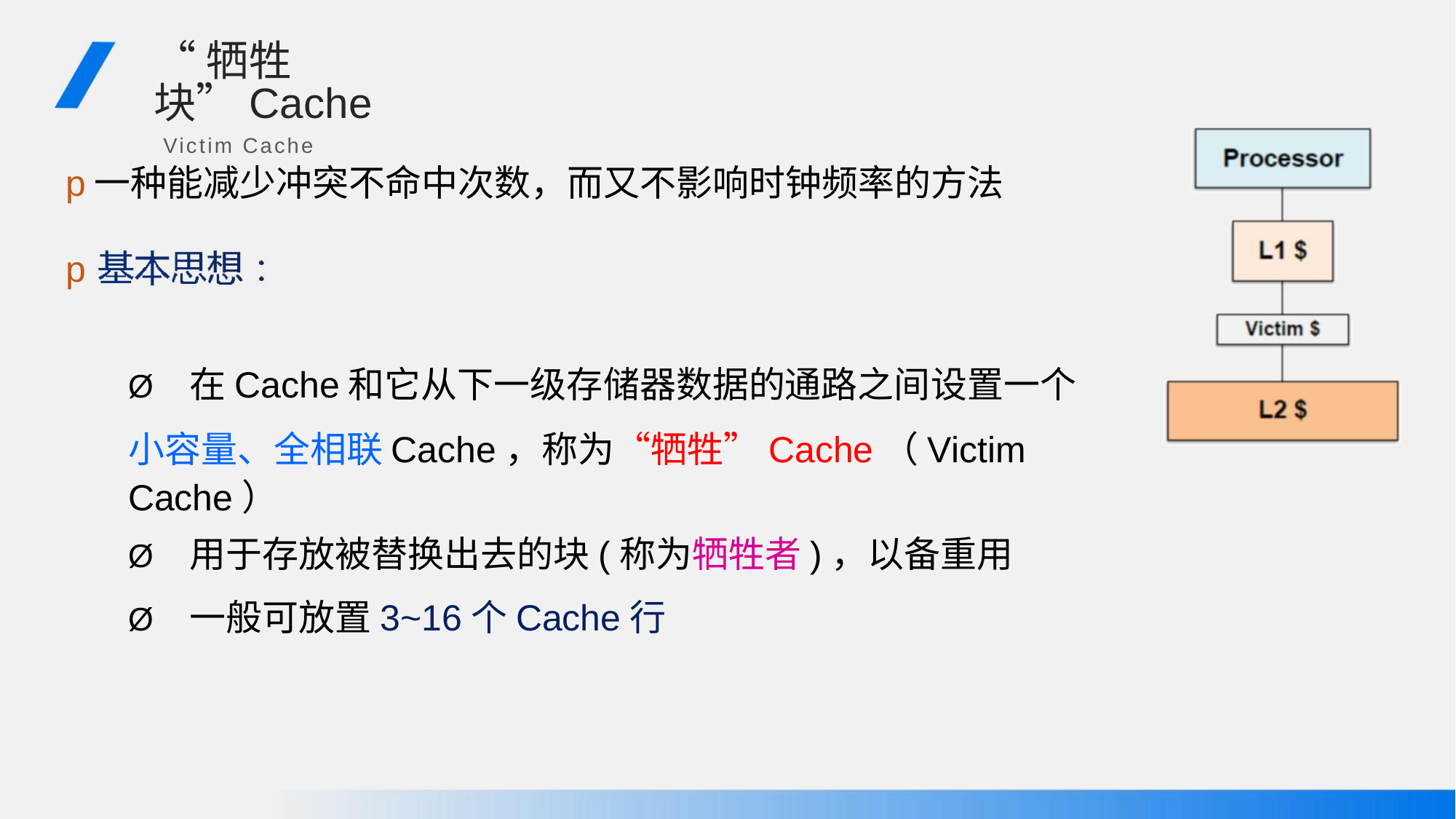

“牺牲块”Cache
Victim Cache
p一种能减少冲突不命中次数，而又不影响时钟频率的方法
p
Ø 在Cache和它从下一级存储器数据的通路之间设置一个
小容量、全相联Cache，称为“牺牲”Cache（Victim Cache）
Ø 用于存放被替换出去的块(称为牺牲者)，以备重用
Ø 一般可放置3~16个Cache行